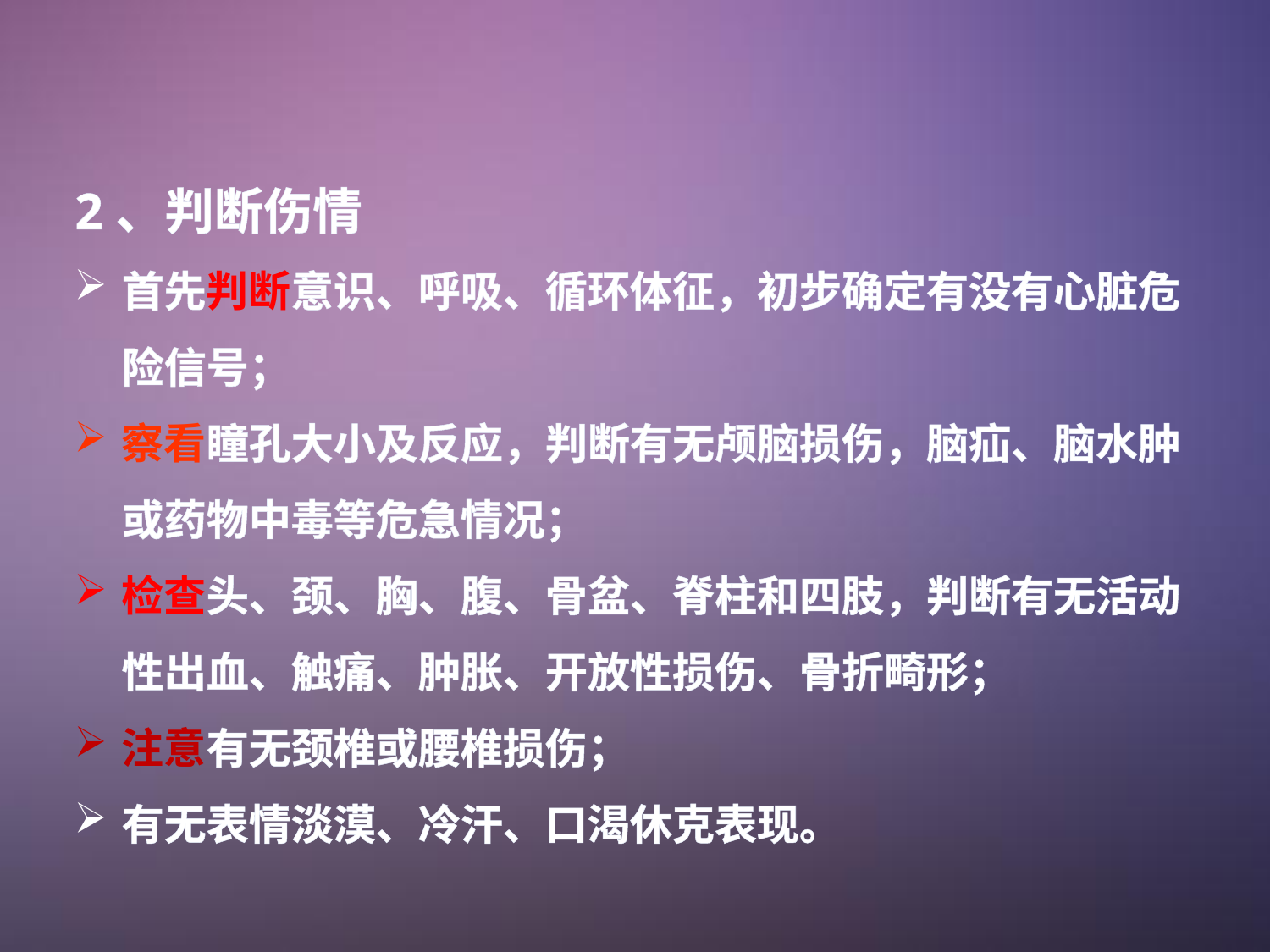

2、判断伤情
首先判断意识、呼吸、循环体征，初步确定有没有心脏危险信号；
察看瞳孔大小及反应，判断有无颅脑损伤，脑疝、脑水肿或药物中毒等危急情况；
检查头、颈、胸、腹、骨盆、脊柱和四肢，判断有无活动性出血、触痛、肿胀、开放性损伤、骨折畸形；
注意有无颈椎或腰椎损伤；
有无表情淡漠、冷汗、口渴休克表现。